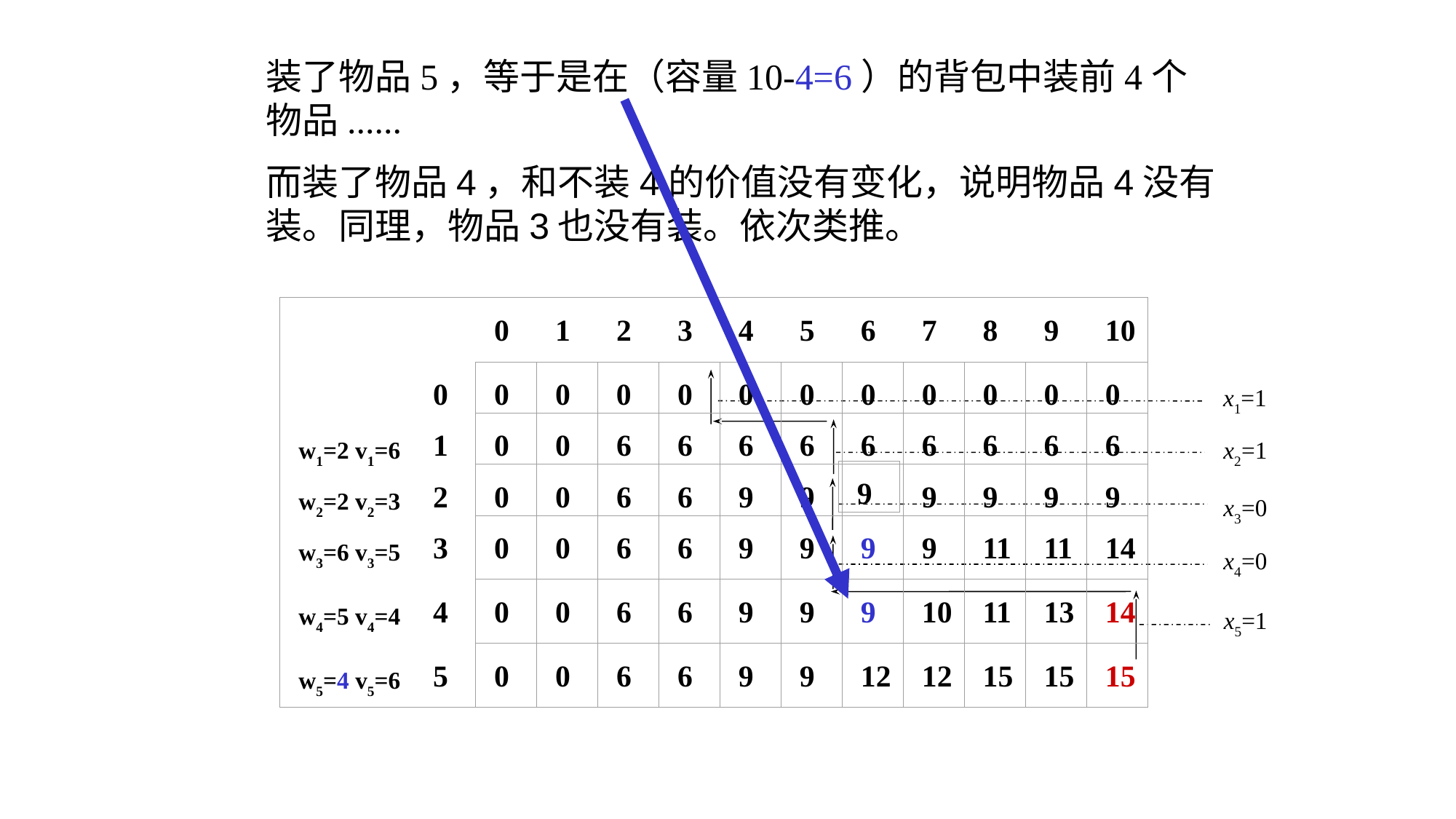

装了物品5，等于是在（容量10-4=6）的背包中装前4个物品......
而装了物品4，和不装4的价值没有变化，说明物品4没有装。同理，物品3也没有装。依次类推。

0

1

2

3

4

5

6

7

8

9

10

x1=1

0

0

0

0

0

0

0

0

0

0

0

0

w1=2 v1=6

1

0

0

6

6

6

6

6

6

6

6

6

x2=1

9

w2=2 v2=3

2

0

0

6

6

9

9

9

9

9

9

x3=0

w3=6 v3=5

3

0

0

6

6

9

9

9

9

11

11

14

x4=0

w4=5 v4=4

4

0

0

6

6

9

9

9

10

11

13

14

x5=1

w5=4 v5=6

5

0

0

6

6

9

9

12

12

15

15

15